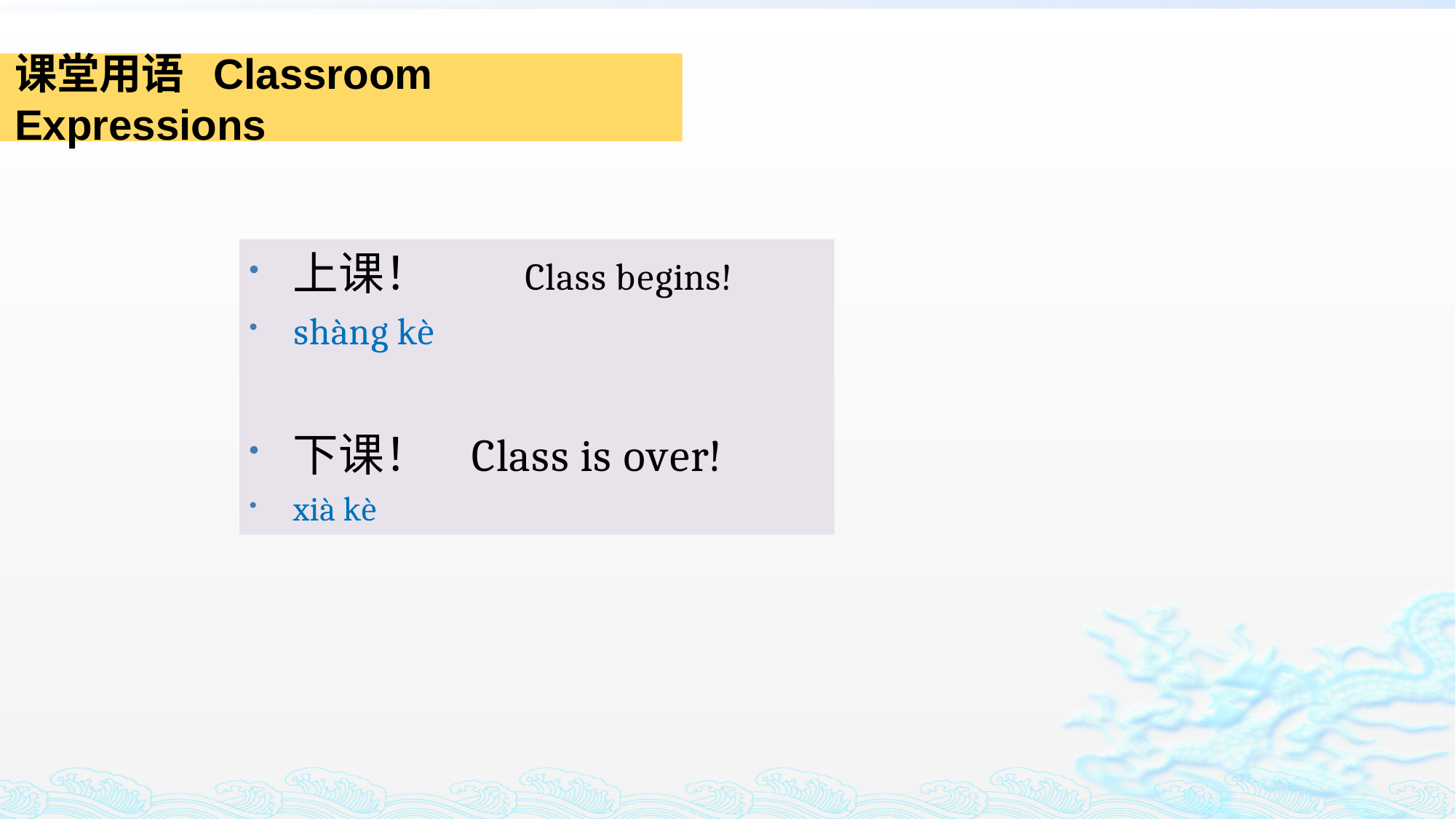

课堂用语  Classroom Expressions
上课！          Class begins!
shàng kè

下课！   Class is over!
xià kè